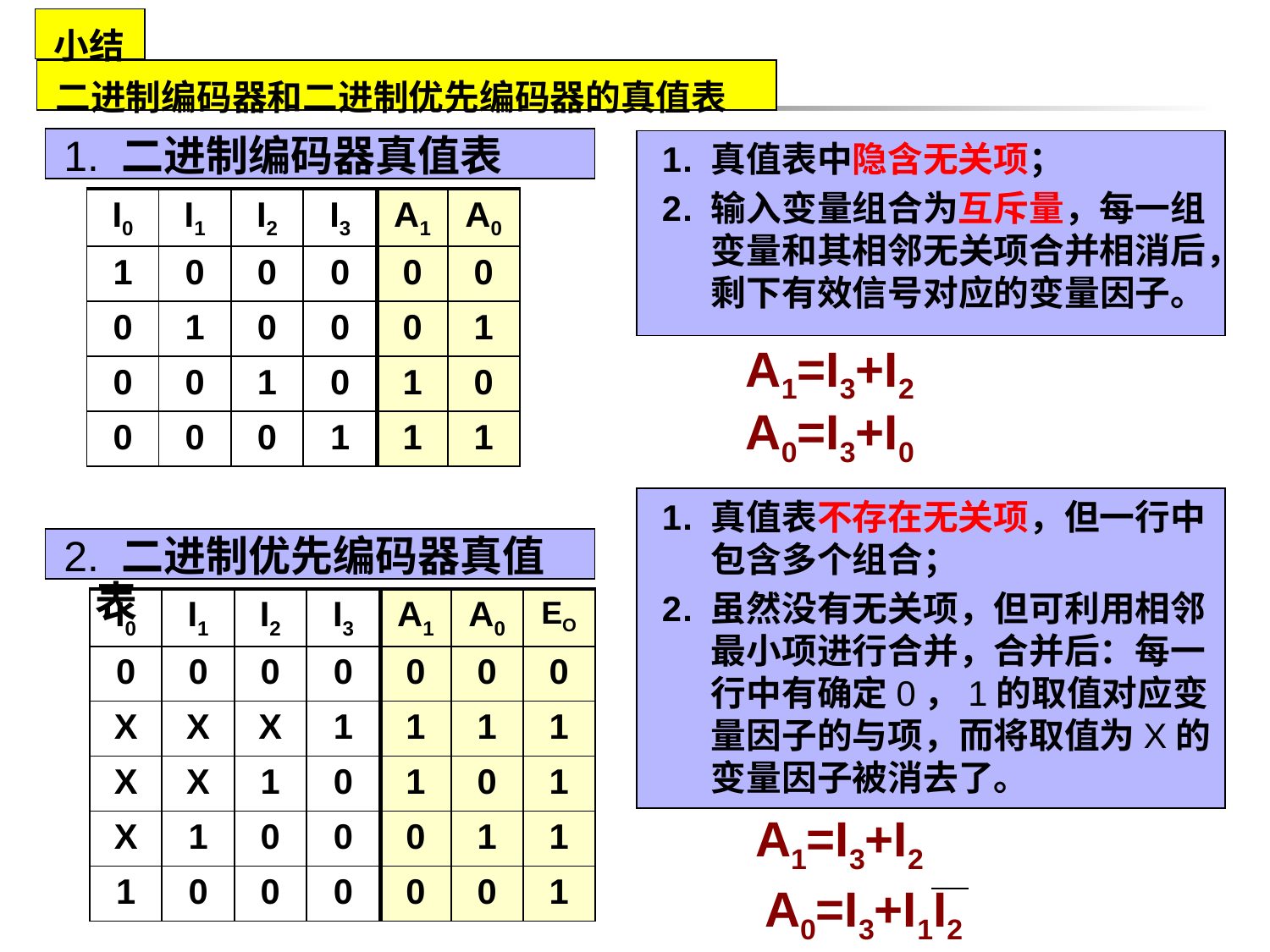

小结
二进制编码器和二进制优先编码器的真值表
1. 二进制编码器真值表
真值表中隐含无关项；
输入变量组合为互斥量，每一组变量和其相邻无关项合并相消后，剩下有效信号对应的变量因子。
| I0 | I1 | I2 | I3 | A1 | A0 |
| --- | --- | --- | --- | --- | --- |
| 1 | 0 | 0 | 0 | 0 | 0 |
| 0 | 1 | 0 | 0 | 0 | 1 |
| 0 | 0 | 1 | 0 | 1 | 0 |
| 0 | 0 | 0 | 1 | 1 | 1 |
A1=I3+I2
A0=I3+I0
真值表不存在无关项，但一行中包含多个组合；
虽然没有无关项，但可利用相邻最小项进行合并，合并后：每一行中有确定0，1的取值对应变量因子的与项，而将取值为X的变量因子被消去了。

2. 二进制优先编码器真值表
| I0 | I1 | I2 | I3 | A1 | A0 | EO |
| --- | --- | --- | --- | --- | --- | --- |
| 0 | 0 | 0 | 0 | 0 | 0 | 0 |
| X | X | X | 1 | 1 | 1 | 1 |
| X | X | 1 | 0 | 1 | 0 | 1 |
| X | 1 | 0 | 0 | 0 | 1 | 1 |
| 1 | 0 | 0 | 0 | 0 | 0 | 1 |
A1=I3+I2
A0=I3+I1I2